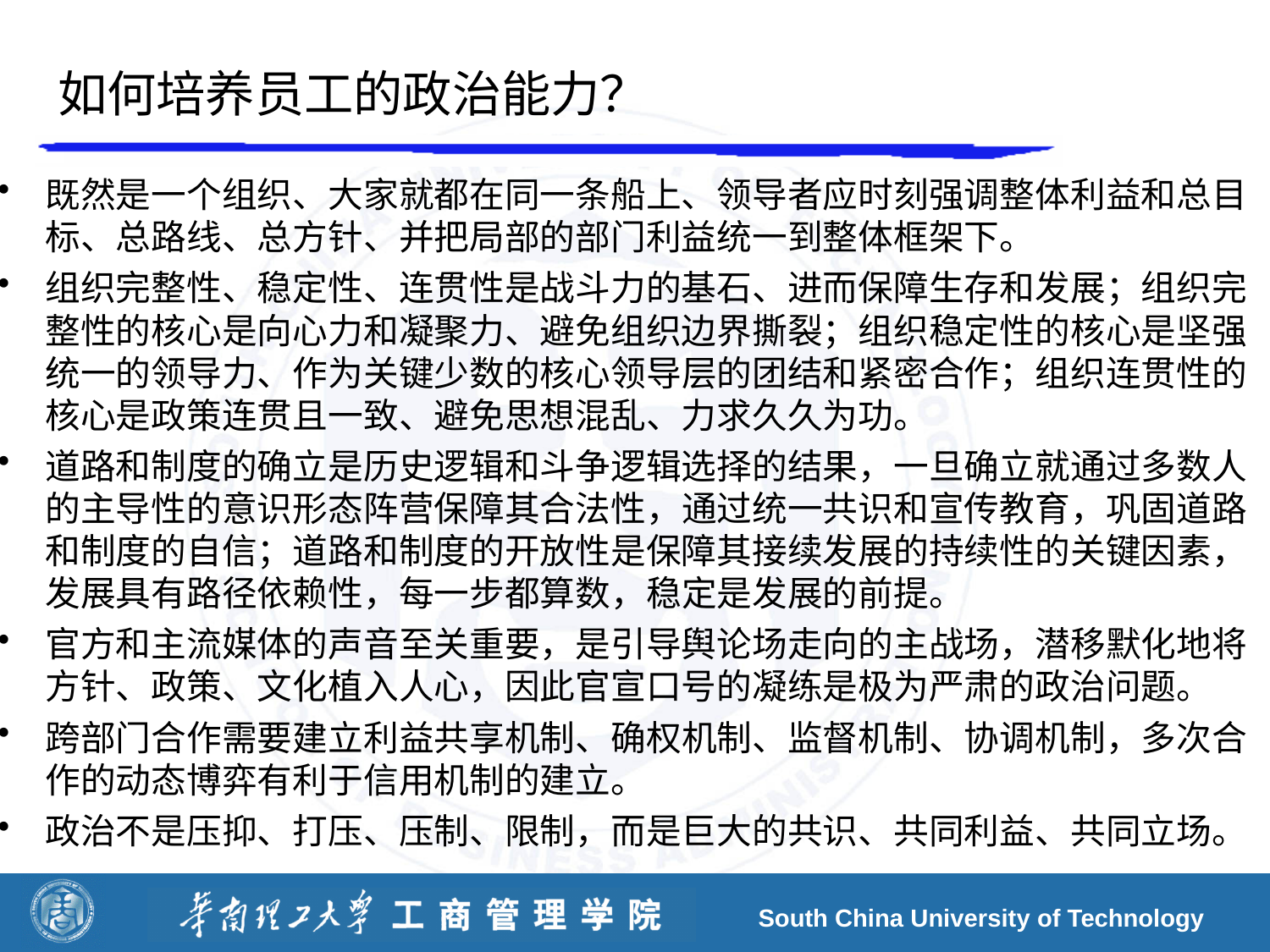

# 如何培养员工的政治能力？
既然是一个组织、大家就都在同一条船上、领导者应时刻强调整体利益和总目标、总路线、总方针、并把局部的部门利益统一到整体框架下。
组织完整性、稳定性、连贯性是战斗力的基石、进而保障生存和发展；组织完整性的核心是向心力和凝聚力、避免组织边界撕裂；组织稳定性的核心是坚强统一的领导力、作为关键少数的核心领导层的团结和紧密合作；组织连贯性的核心是政策连贯且一致、避免思想混乱、力求久久为功。
道路和制度的确立是历史逻辑和斗争逻辑选择的结果，一旦确立就通过多数人的主导性的意识形态阵营保障其合法性，通过统一共识和宣传教育，巩固道路和制度的自信；道路和制度的开放性是保障其接续发展的持续性的关键因素，发展具有路径依赖性，每一步都算数，稳定是发展的前提。
官方和主流媒体的声音至关重要，是引导舆论场走向的主战场，潜移默化地将方针、政策、文化植入人心，因此官宣口号的凝练是极为严肃的政治问题。
跨部门合作需要建立利益共享机制、确权机制、监督机制、协调机制，多次合作的动态博弈有利于信用机制的建立。
政治不是压抑、打压、压制、限制，而是巨大的共识、共同利益、共同立场。

South China University of Technology